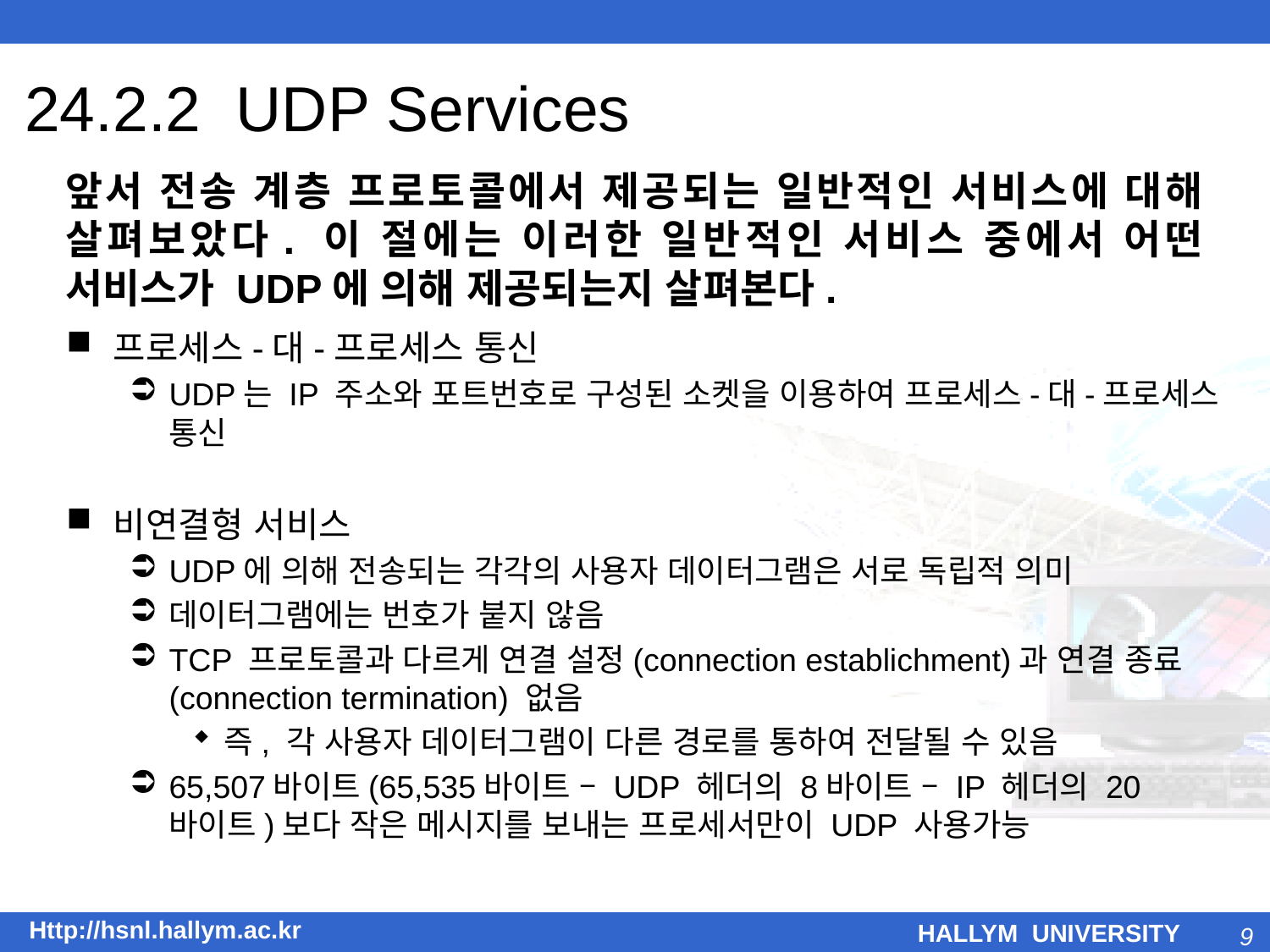

# 24.2.2  UDP Services
앞서 전송 계층 프로토콜에서 제공되는 일반적인 서비스에 대해 살펴보았다. 이 절에는 이러한 일반적인 서비스 중에서 어떤 서비스가 UDP에 의해 제공되는지 살펴본다.
프로세스-대-프로세스 통신
UDP는 IP 주소와 포트번호로 구성된 소켓을 이용하여 프로세스-대-프로세스 통신

비연결형 서비스
UDP에 의해 전송되는 각각의 사용자 데이터그램은 서로 독립적 의미
데이터그램에는 번호가 붙지 않음
TCP 프로토콜과 다르게 연결 설정(connection establichment)과 연결 종료(connection termination) 없음
즉, 각 사용자 데이터그램이 다른 경로를 통하여 전달될 수 있음
65,507바이트(65,535바이트 – UDP 헤더의 8바이트 – IP 헤더의 20바이트)보다 작은 메시지를 보내는 프로세서만이 UDP 사용가능
9